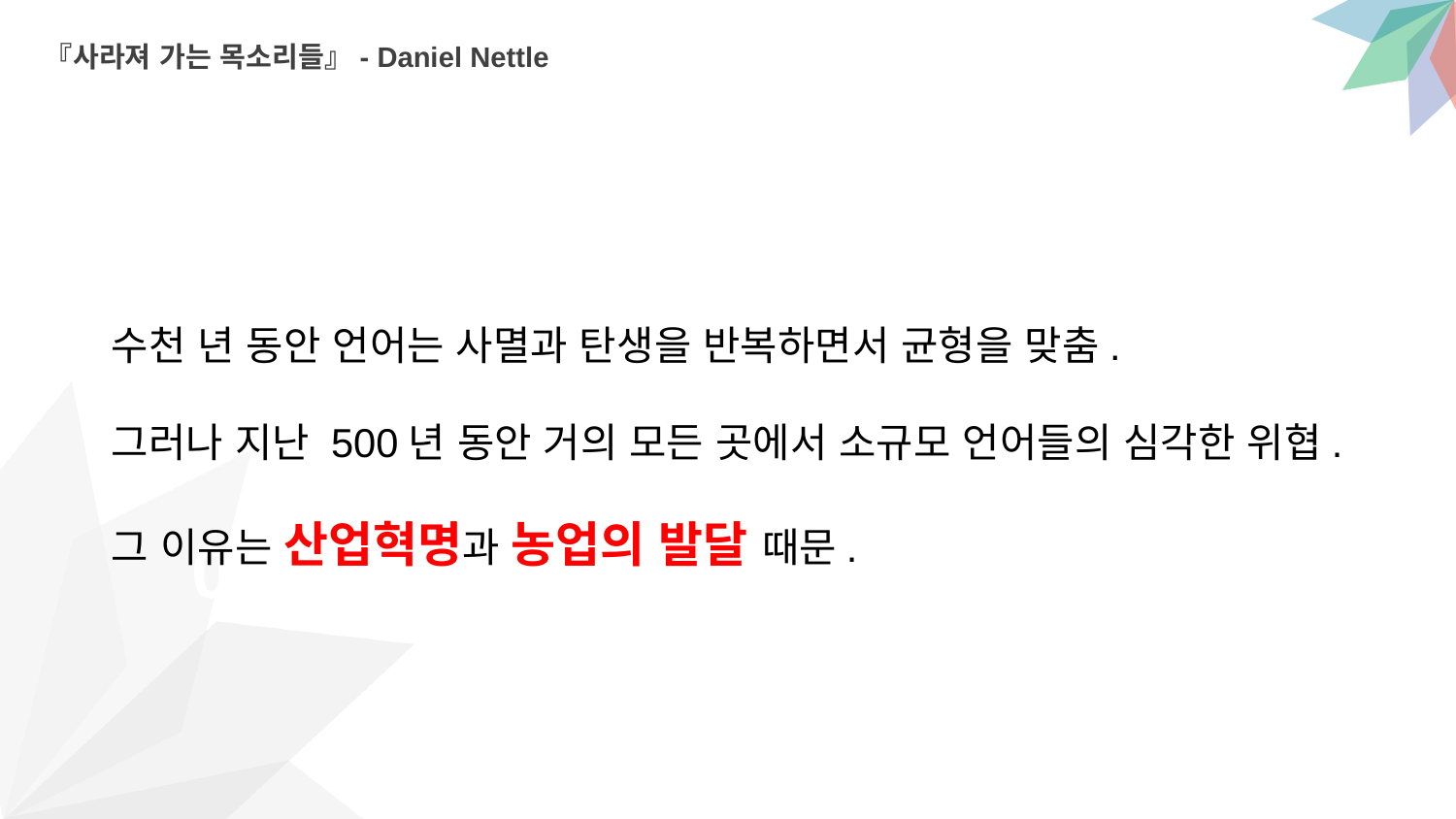

『사라져 가는 목소리들』- Daniel Nettle
02
수천 년 동안 언어는 사멸과 탄생을 반복하면서 균형을 맞춤.

그러나 지난 500년 동안 거의 모든 곳에서 소규모 언어들의 심각한 위협.

그 이유는 산업혁명과 농업의 발달 때문.

Your Text Here
04
0
Your Text Here